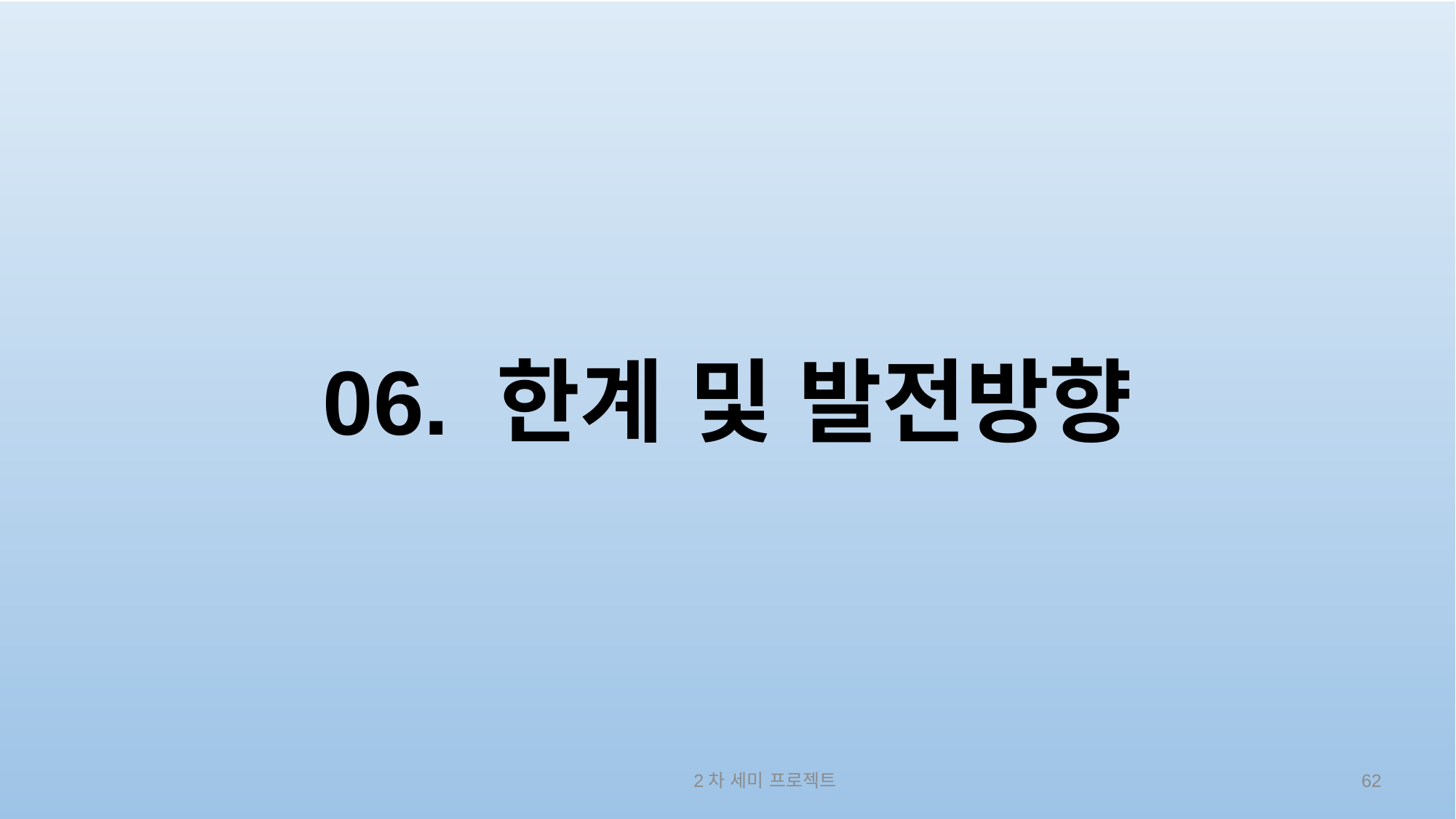

# 06. 한계 및 발전방향
2차 세미 프로젝트
62